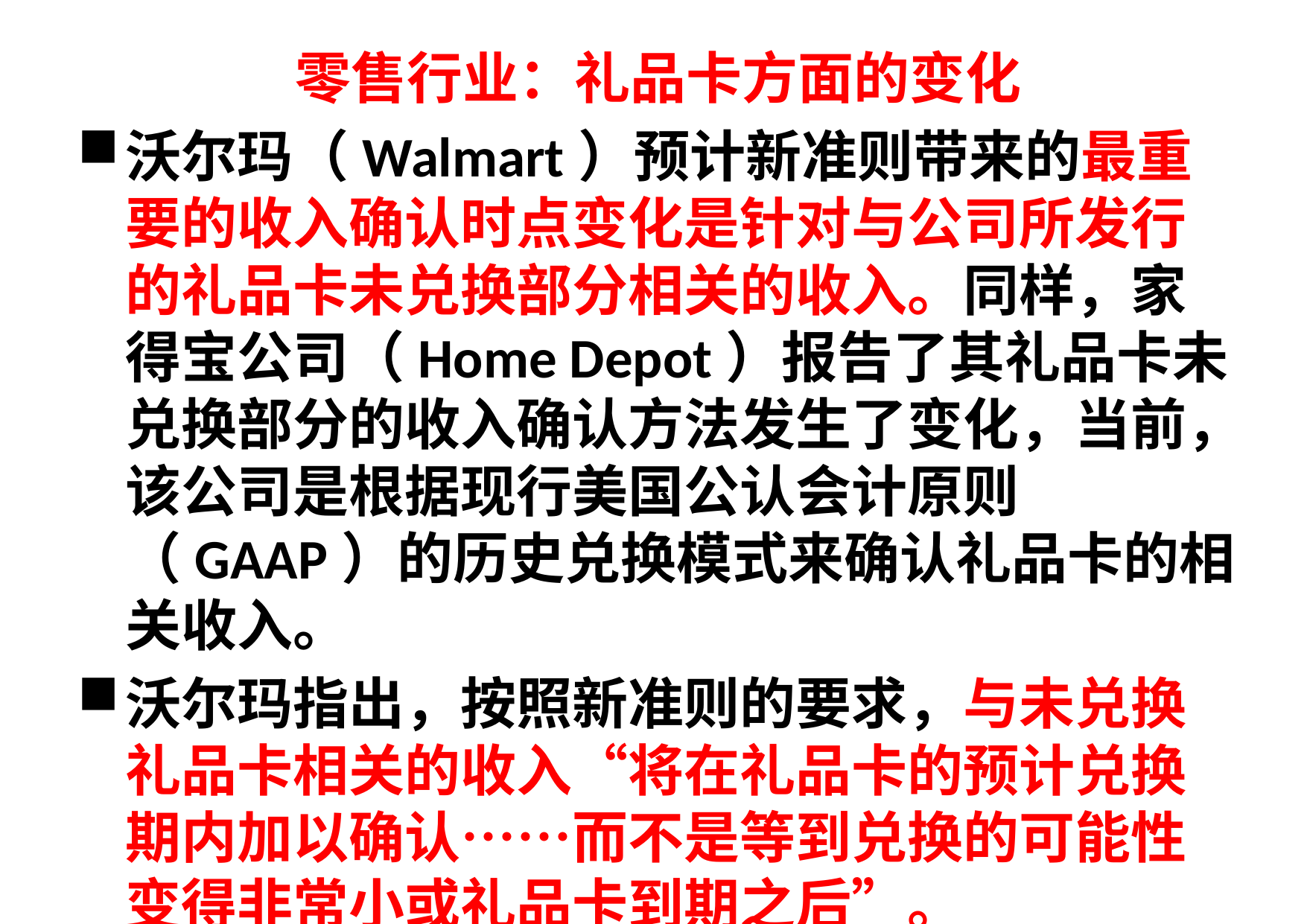

零售行业：礼品卡方面的变化
沃尔玛（Walmart）预计新准则带来的最重要的收入确认时点变化是针对与公司所发行的礼品卡未兑换部分相关的收入。同样，家得宝公司（Home Depot）报告了其礼品卡未兑换部分的收入确认方法发生了变化，当前，该公司是根据现行美国公认会计原则（GAAP）的历史兑换模式来确认礼品卡的相关收入。
沃尔玛指出，按照新准则的要求，与未兑换礼品卡相关的收入“将在礼品卡的预计兑换期内加以确认……而不是等到兑换的可能性变得非常小或礼品卡到期之后”。
112